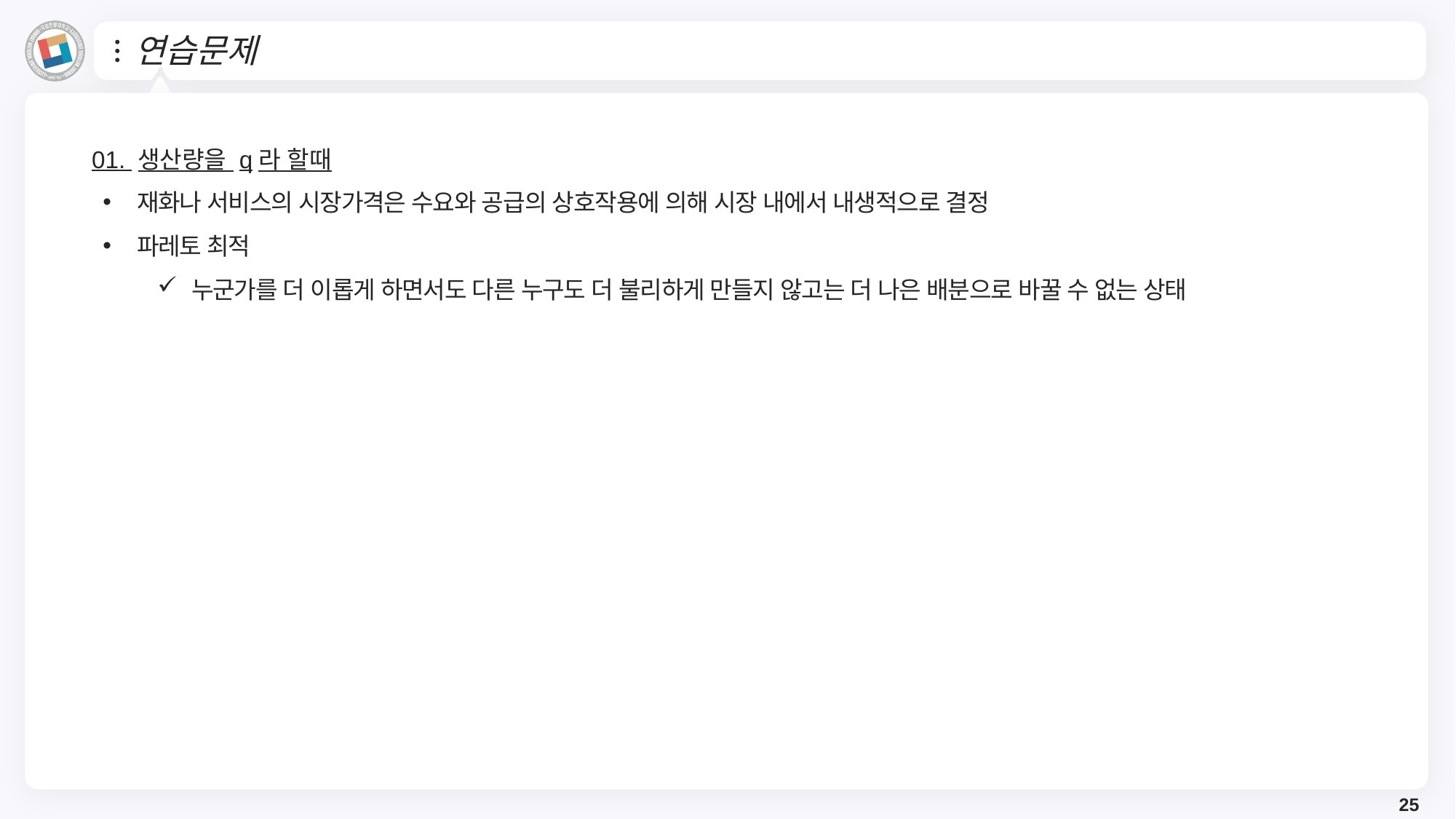

# 연습문제
01. 생산량을 q라 할때
재화나 서비스의 시장가격은 수요와 공급의 상호작용에 의해 시장 내에서 내생적으로 결정
파레토 최적
누군가를 더 이롭게 하면서도 다른 누구도 더 불리하게 만들지 않고는 더 나은 배분으로 바꿀 수 없는 상태
25